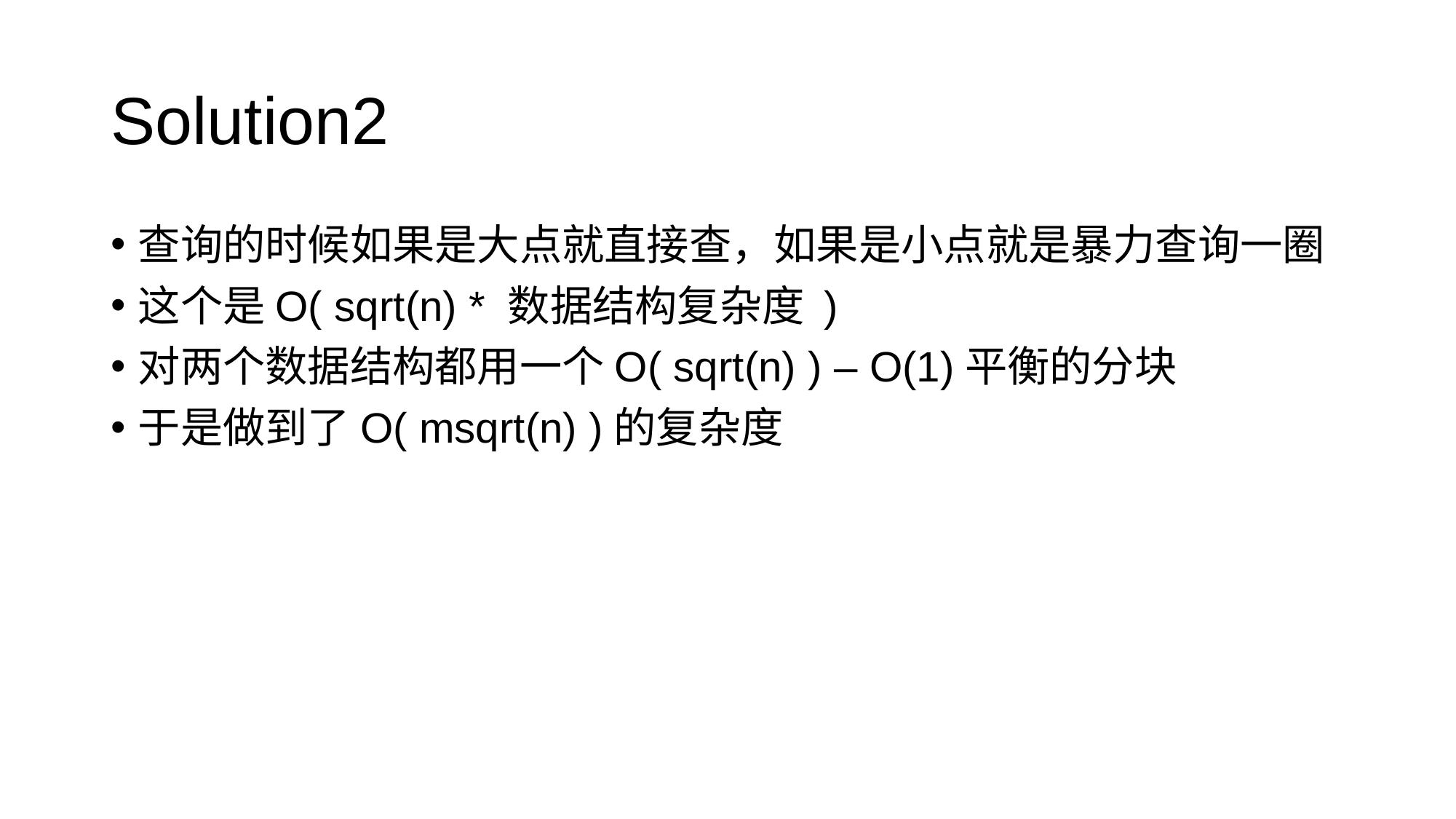

# Solution2
查询的时候如果是大点就直接查，如果是小点就是暴力查询一圈
这个是O( sqrt(n) * 数据结构复杂度 )
对两个数据结构都用一个O( sqrt(n) ) – O(1)平衡的分块
于是做到了O( msqrt(n) )的复杂度